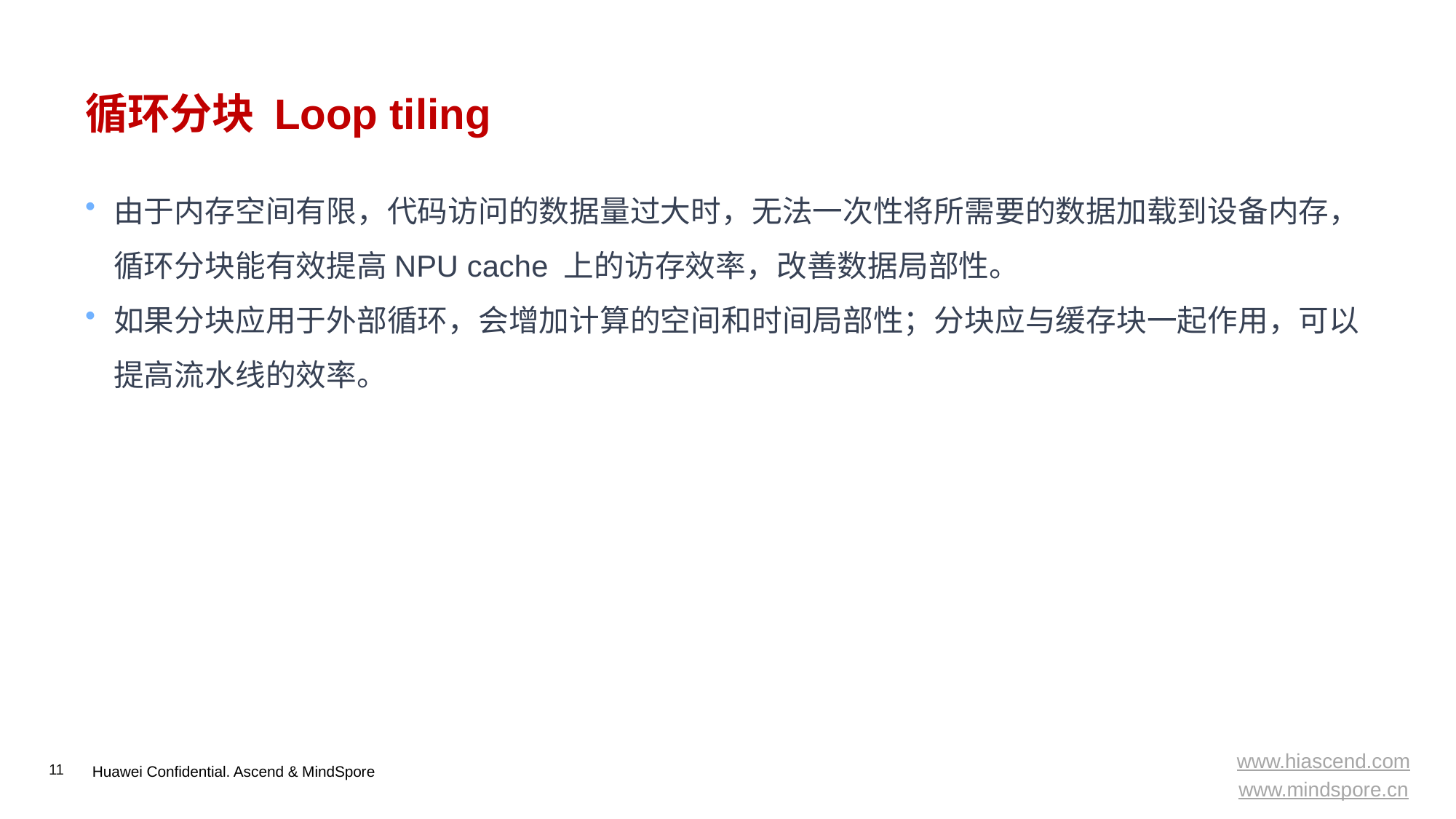

# 循环分块 Loop tiling
由于内存空间有限，代码访问的数据量过大时，无法一次性将所需要的数据加载到设备内存，循环分块能有效提高NPU cache 上的访存效率，改善数据局部性。
如果分块应用于外部循环，会增加计算的空间和时间局部性；分块应与缓存块一起作用，可以提高流水线的效率。